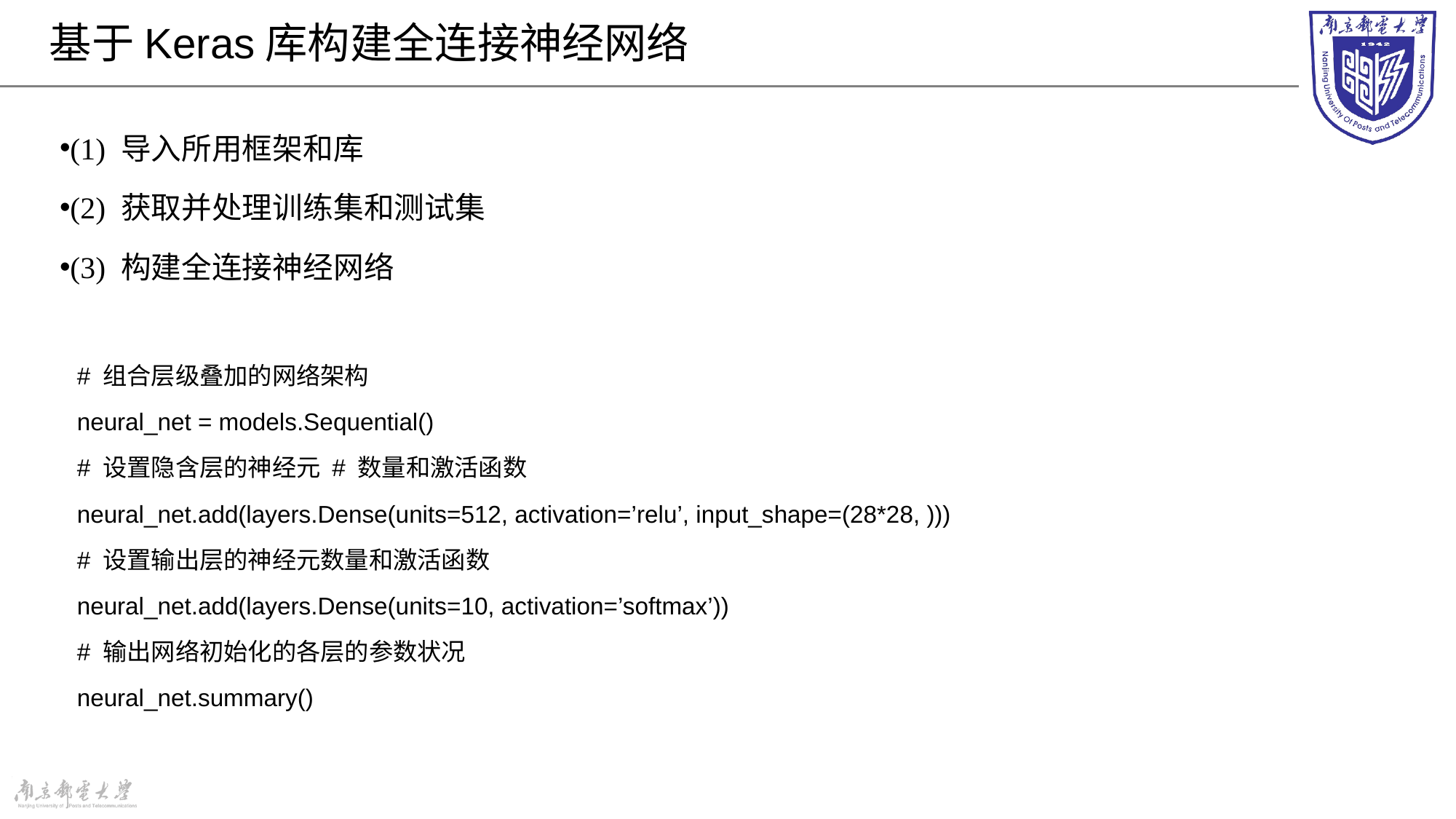

# 基于Keras库构建全连接神经网络
(1) 导入所用框架和库
(2) 获取并处理训练集和测试集
(3) 构建全连接神经网络

# 组合层级叠加的网络架构
neural_net = models.Sequential()
# 设置隐含层的神经元 # 数量和激活函数
neural_net.add(layers.Dense(units=512, activation=’relu’, input_shape=(28*28, )))
# 设置输出层的神经元数量和激活函数
neural_net.add(layers.Dense(units=10, activation=’softmax’))
# 输出网络初始化的各层的参数状况
neural_net.summary()